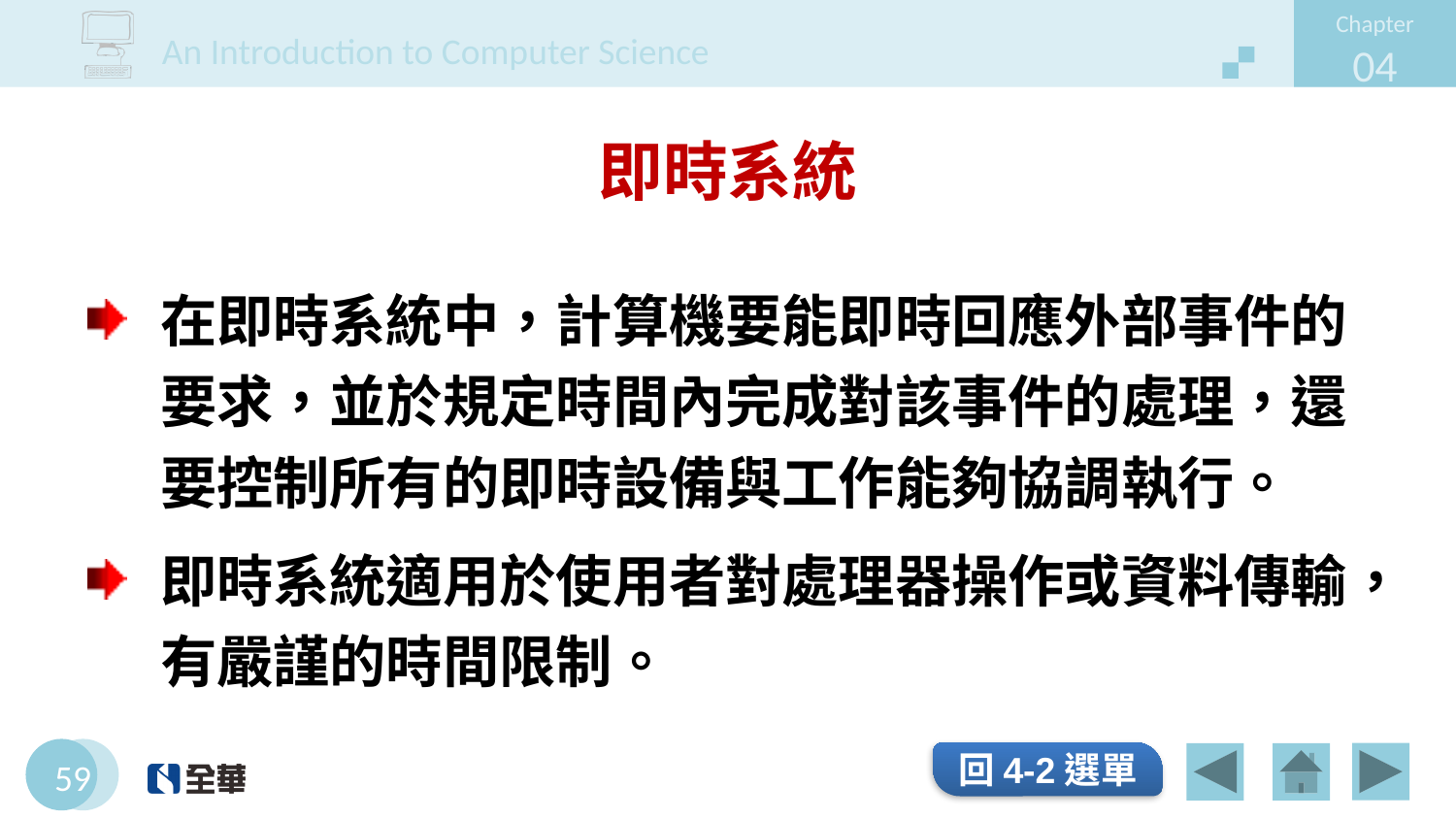

# 即時系統
在即時系統中，計算機要能即時回應外部事件的要求，並於規定時間內完成對該事件的處理，還要控制所有的即時設備與工作能夠協調執行。
即時系統適用於使用者對處理器操作或資料傳輸，有嚴謹的時間限制。
回4-2選單